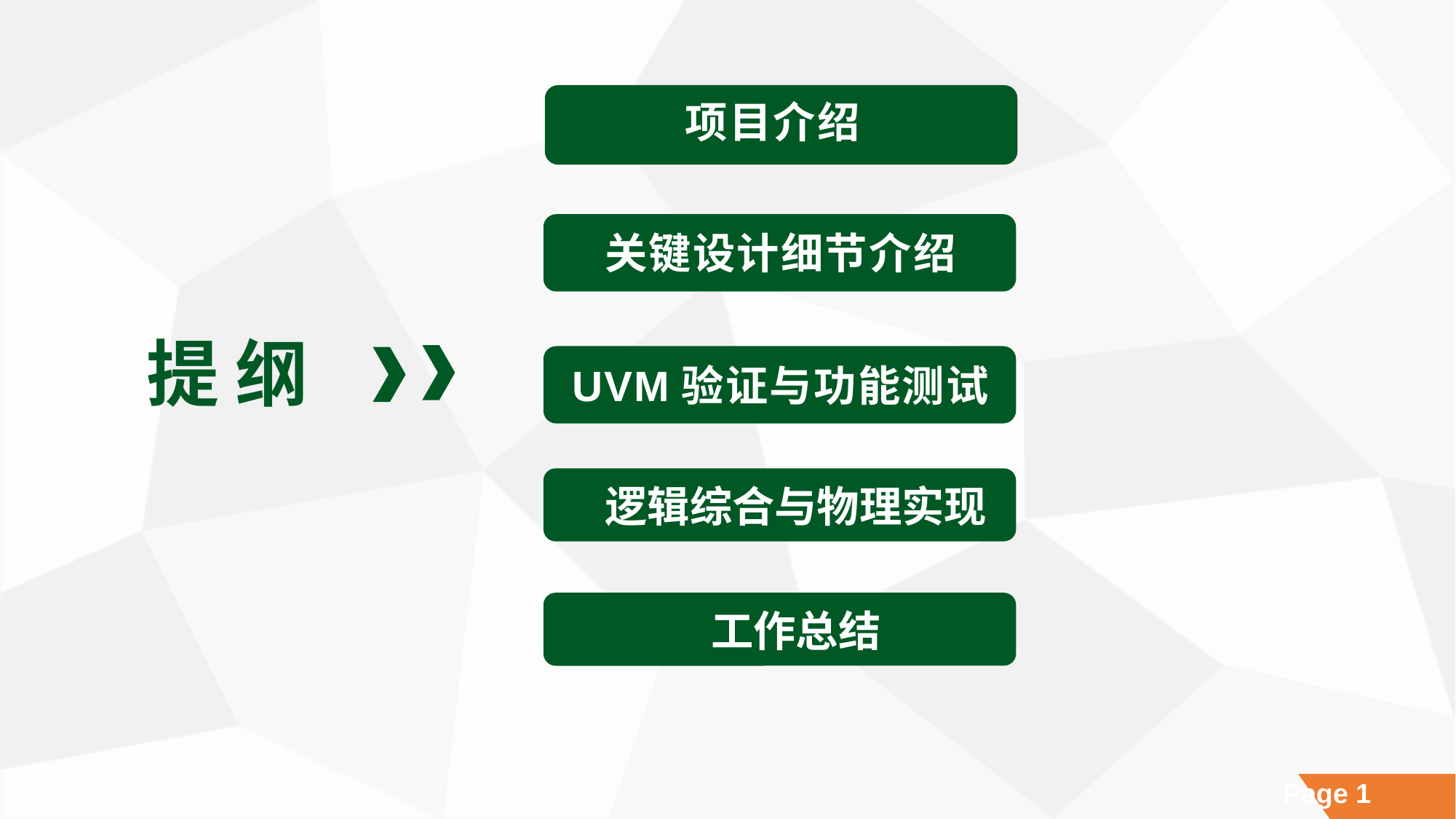

项目介绍

关键设计细节介绍

提 纲

UVM验证与功能测试
逻辑综合与物理实现

工作总结